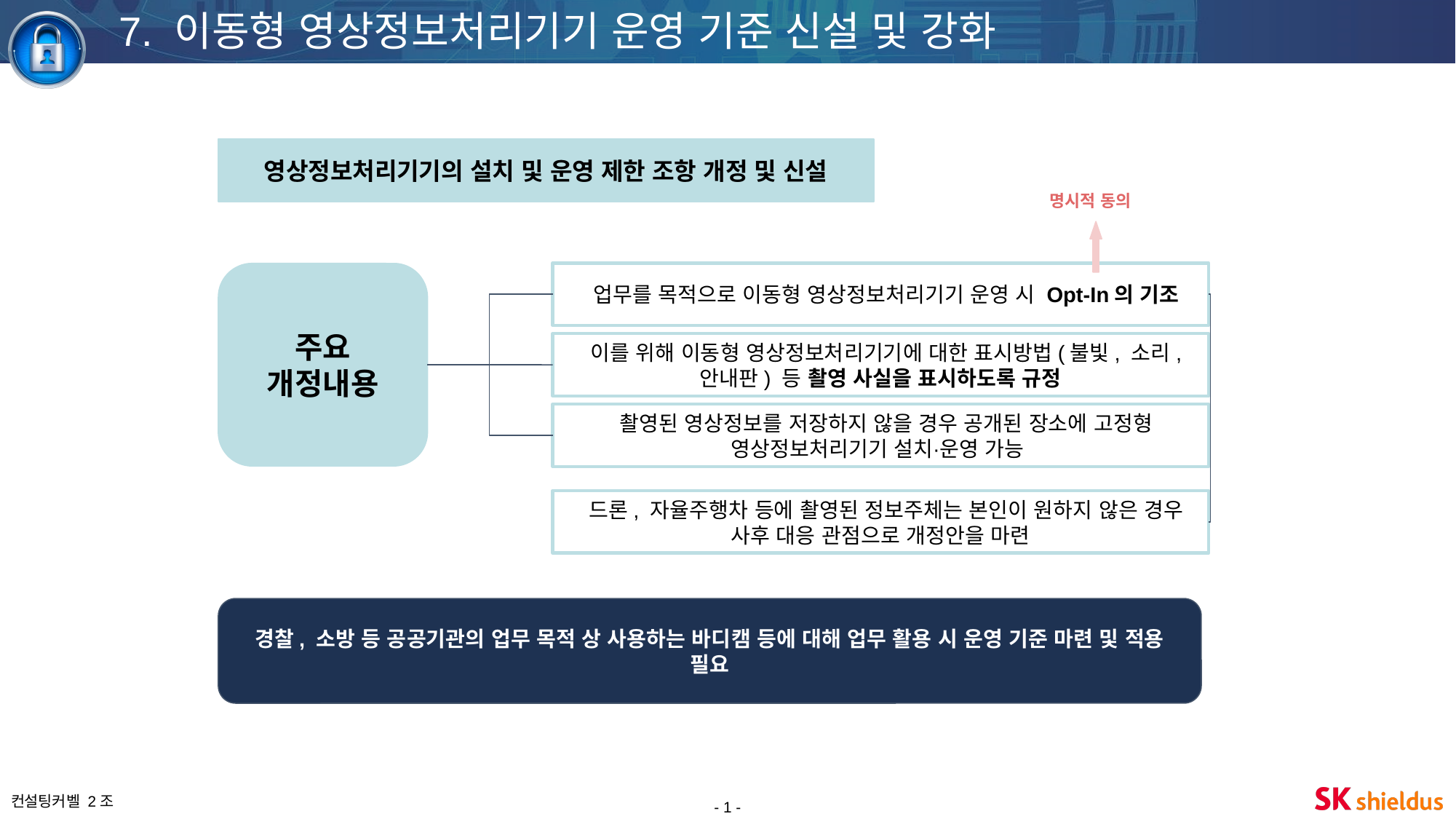

7. 이동형 영상정보처리기기 운영 기준 신설 및 강화

영상정보처리기기의 설치 및 운영 제한 조항 개정 및 신설
명시적 동의

 업무를 목적으로 이동형 영상정보처리기기 운영 시 Opt-In의 기조
주요 개정내용
 이를 위해 이동형 영상정보처리기기에 대한 표시방법(불빛, 소리, 안내판) 등 촬영 사실을 표시하도록 규정
 촬영된 영상정보를 저장하지 않을 경우 공개된 장소에 고정형 영상정보처리기기 설치∙운영 가능
 드론, 자율주행차 등에 촬영된 정보주체는 본인이 원하지 않은 경우 사후 대응 관점으로 개정안을 마련
경찰, 소방 등 공공기관의 업무 목적 상 사용하는 바디캠 등에 대해 업무 활용 시 운영 기준 마련 및 적용 필요
- 1 -